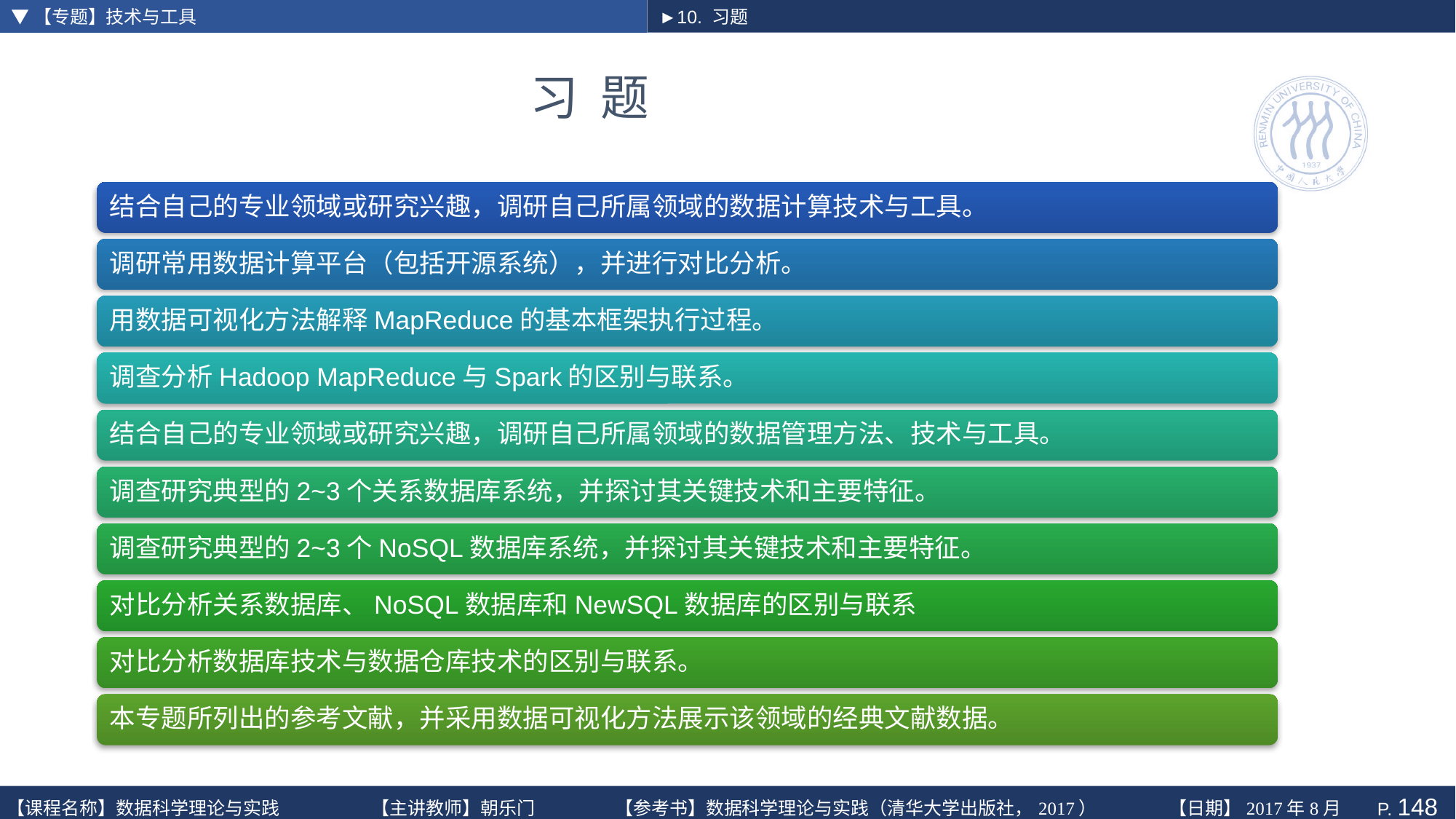

▼【专题】技术与工具
►10. 习题
# 习  题
结合自己的专业领域或研究兴趣，调研自己所属领域的数据计算技术与工具。
调研常用数据计算平台（包括开源系统），并进行对比分析。
用数据可视化方法解释MapReduce的基本框架执行过程。
调查分析Hadoop MapReduce与Spark的区别与联系。
结合自己的专业领域或研究兴趣，调研自己所属领域的数据管理方法、技术与工具。
调查研究典型的2~3个关系数据库系统，并探讨其关键技术和主要特征。
调查研究典型的2~3个NoSQL数据库系统，并探讨其关键技术和主要特征。
对比分析关系数据库、NoSQL数据库和NewSQL数据库的区别与联系
对比分析数据库技术与数据仓库技术的区别与联系。
本专题所列出的参考文献，并采用数据可视化方法展示该领域的经典文献数据。